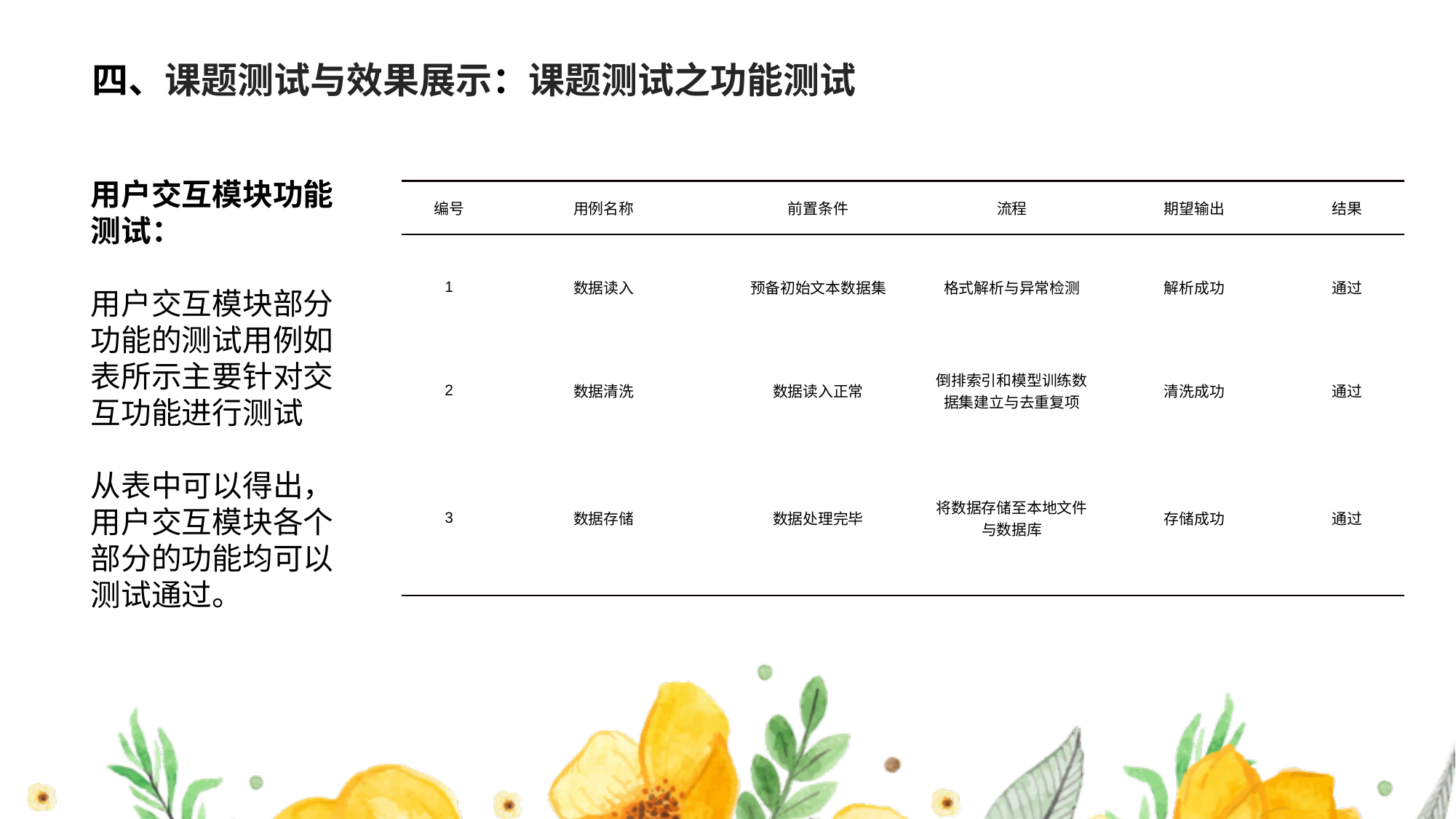

# 四、课题测试与效果展示：课题测试之功能测试
用户交互模块功能测试：

用户交互模块部分功能的测试用例如表所示主要针对交互功能进行测试

从表中可以得出，用户交互模块各个部分的功能均可以测试通过。
| 编号 | 用例名称 | 前置条件 | 流程 | 期望输出 | 结果 |
| --- | --- | --- | --- | --- | --- |
| 1 | 数据读入 | 预备初始文本数据集 | 格式解析与异常检测 | 解析成功 | 通过 |
| 2 | 数据清洗 | 数据读入正常 | 倒排索引和模型训练数据集建立与去重复项 | 清洗成功 | 通过 |
| 3 | 数据存储 | 数据处理完毕 | 将数据存储至本地文件与数据库 | 存储成功 | 通过 |